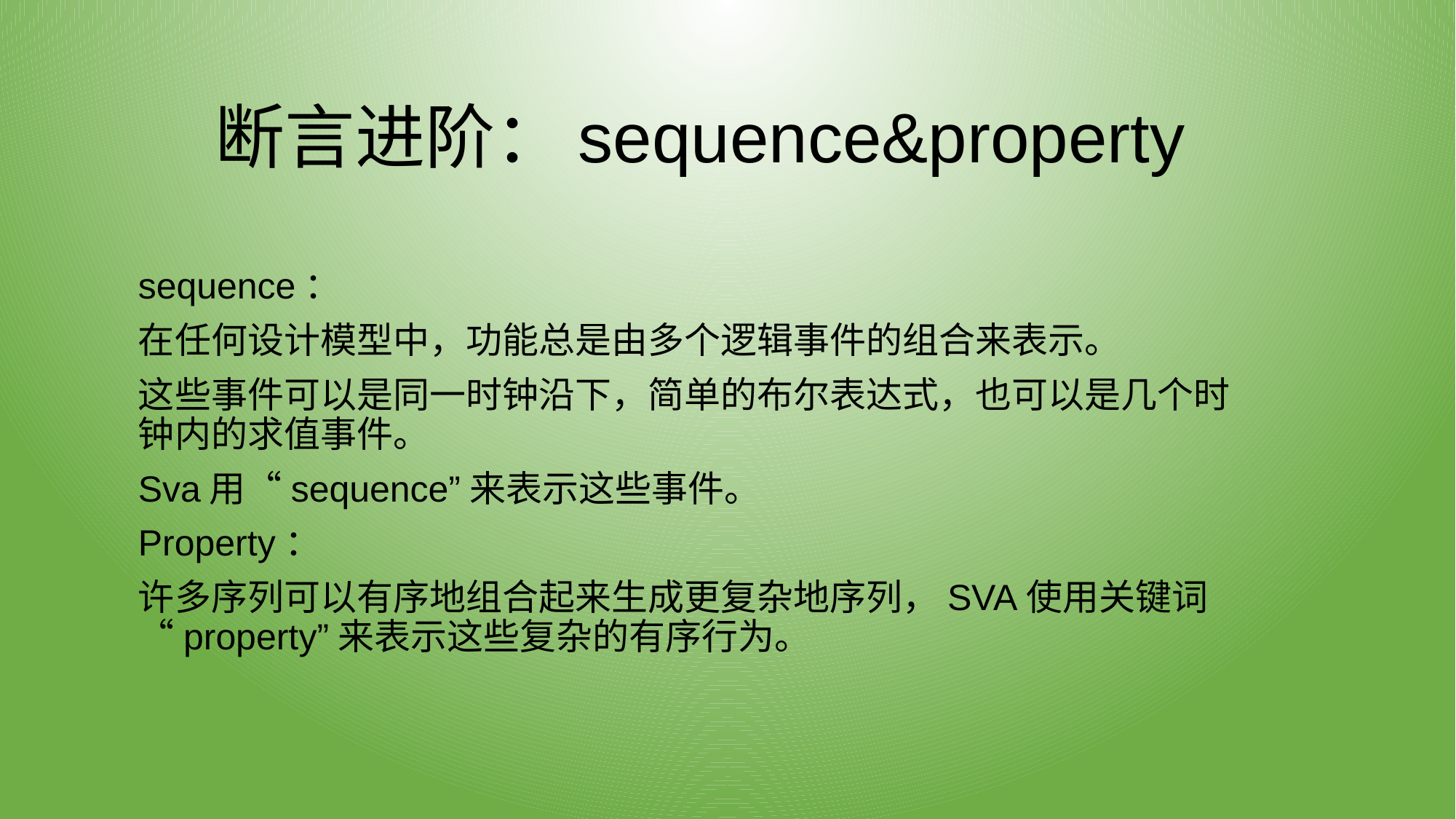

# 断言进阶：sequence&property
sequence：
在任何设计模型中，功能总是由多个逻辑事件的组合来表示。
这些事件可以是同一时钟沿下，简单的布尔表达式，也可以是几个时钟内的求值事件。
Sva用“sequence”来表示这些事件。
Property：
许多序列可以有序地组合起来生成更复杂地序列，SVA使用关键词“property”来表示这些复杂的有序行为。